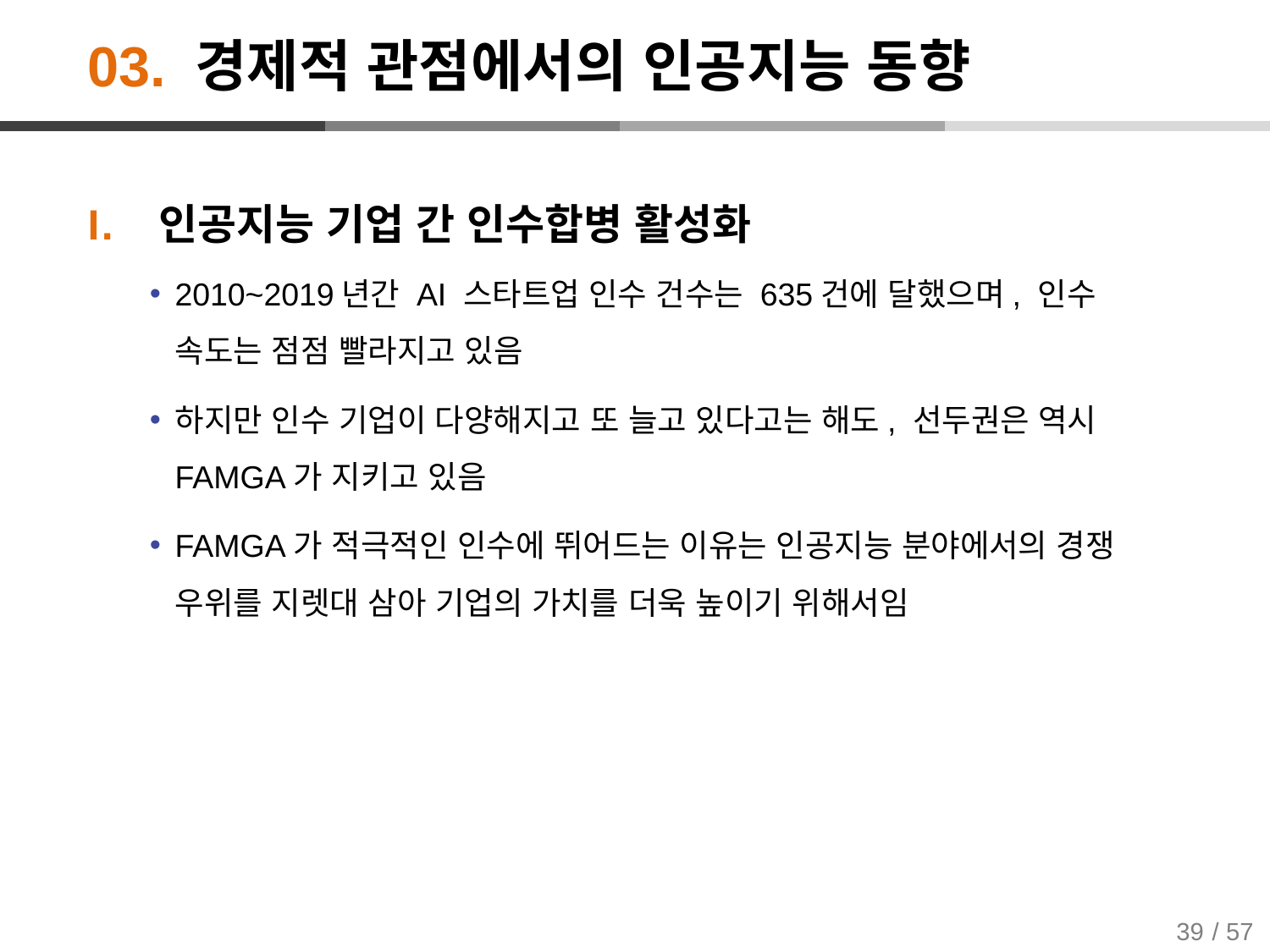

# 03. 경제적 관점에서의 인공지능 동향
인공지능 기업 간 인수합병 활성화
2010~2019년간 AI 스타트업 인수 건수는 635건에 달했으며, 인수 속도는 점점 빨라지고 있음
하지만 인수 기업이 다양해지고 또 늘고 있다고는 해도, 선두권은 역시 FAMGA가 지키고 있음
FAMGA가 적극적인 인수에 뛰어드는 이유는 인공지능 분야에서의 경쟁 우위를 지렛대 삼아 기업의 가치를 더욱 높이기 위해서임